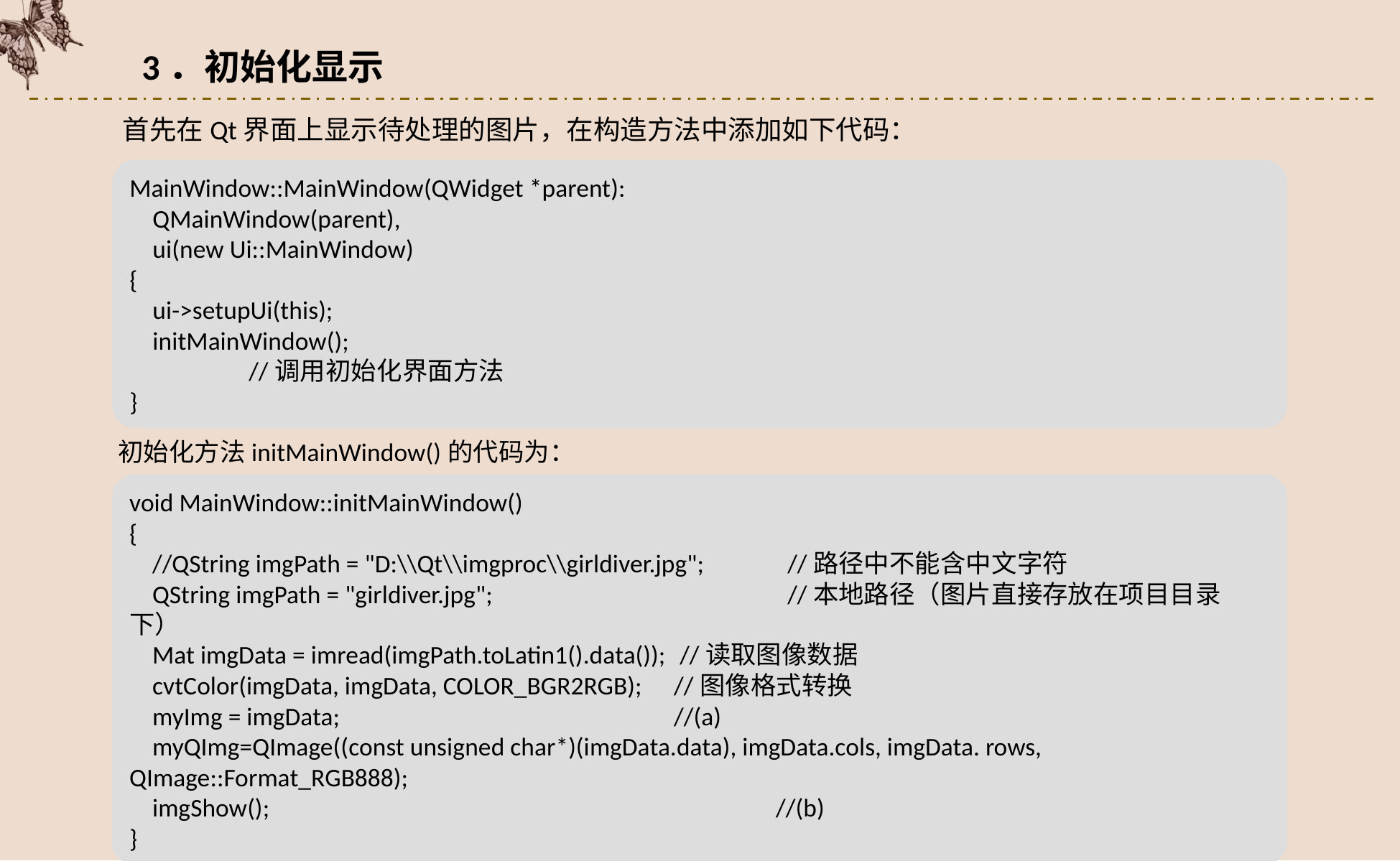

3．初始化显示
首先在Qt界面上显示待处理的图片，在构造方法中添加如下代码：
MainWindow::MainWindow(QWidget *parent):
    QMainWindow(parent),
    ui(new Ui::MainWindow)
{
    ui->setupUi(this);
    initMainWindow();									  //调用初始化界面方法
}
初始化方法initMainWindow()的代码为：
void MainWindow::initMainWindow()
{
    //QString imgPath = "D:\\Qt\\imgproc\\girldiver.jpg";	  //路径中不能含中文字符
    QString imgPath = "girldiver.jpg";		  	  //本地路径（图片直接存放在项目目录下）
    Mat imgData = imread(imgPath.toLatin1().data());	  //读取图像数据
    cvtColor(imgData, imgData, COLOR_BGR2RGB);	 //图像格式转换
    myImg = imgData;				 //(a)
    myQImg=QImage((const unsigned char*)(imgData.data), imgData.cols, imgData. rows, QImage::Format_RGB888);
    imgShow();					//(b)
}